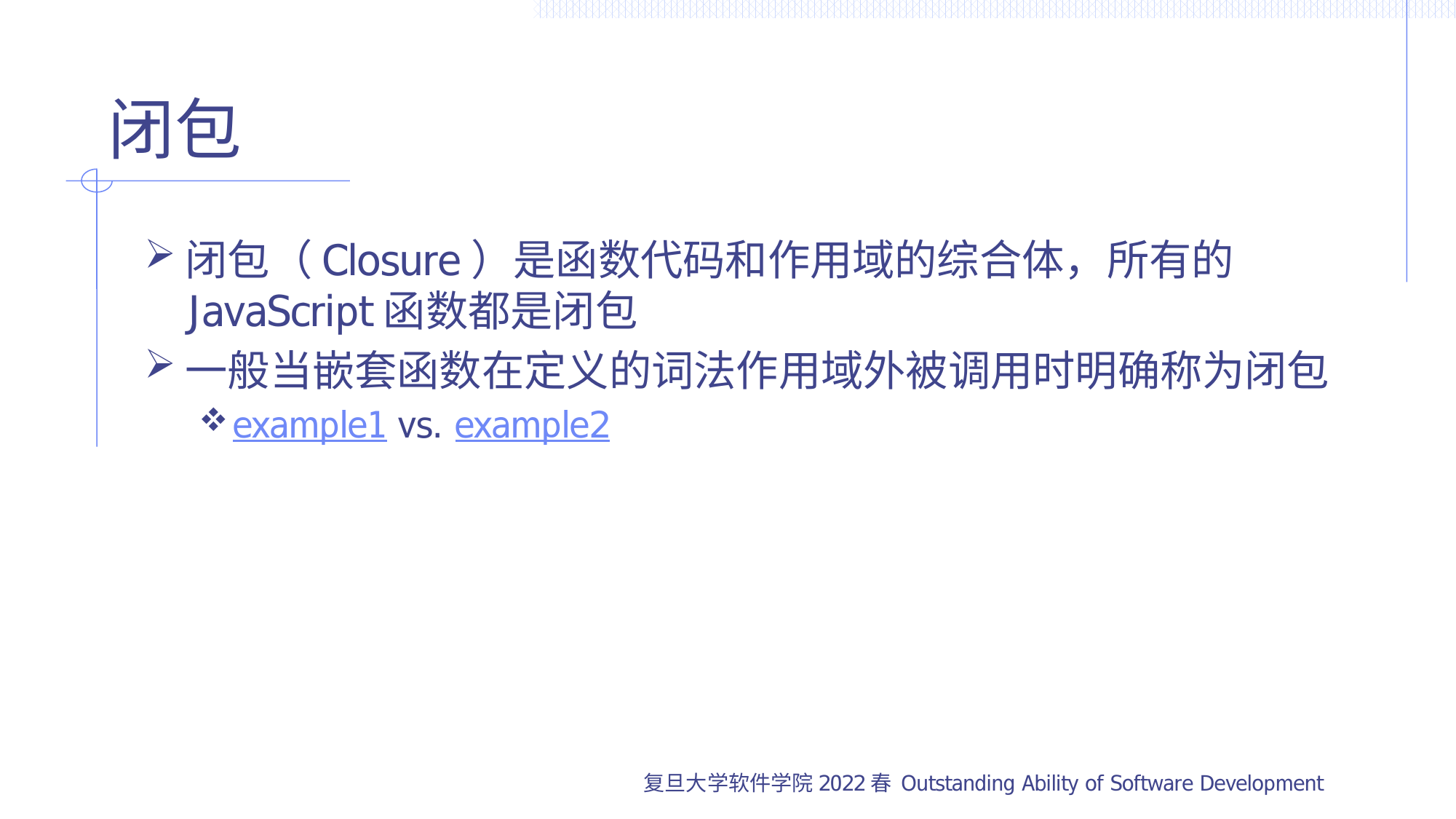

# 闭包
闭包（Closure）是函数代码和作用域的综合体，所有的JavaScript函数都是闭包
一般当嵌套函数在定义的词法作用域外被调用时明确称为闭包
example1 vs. example2